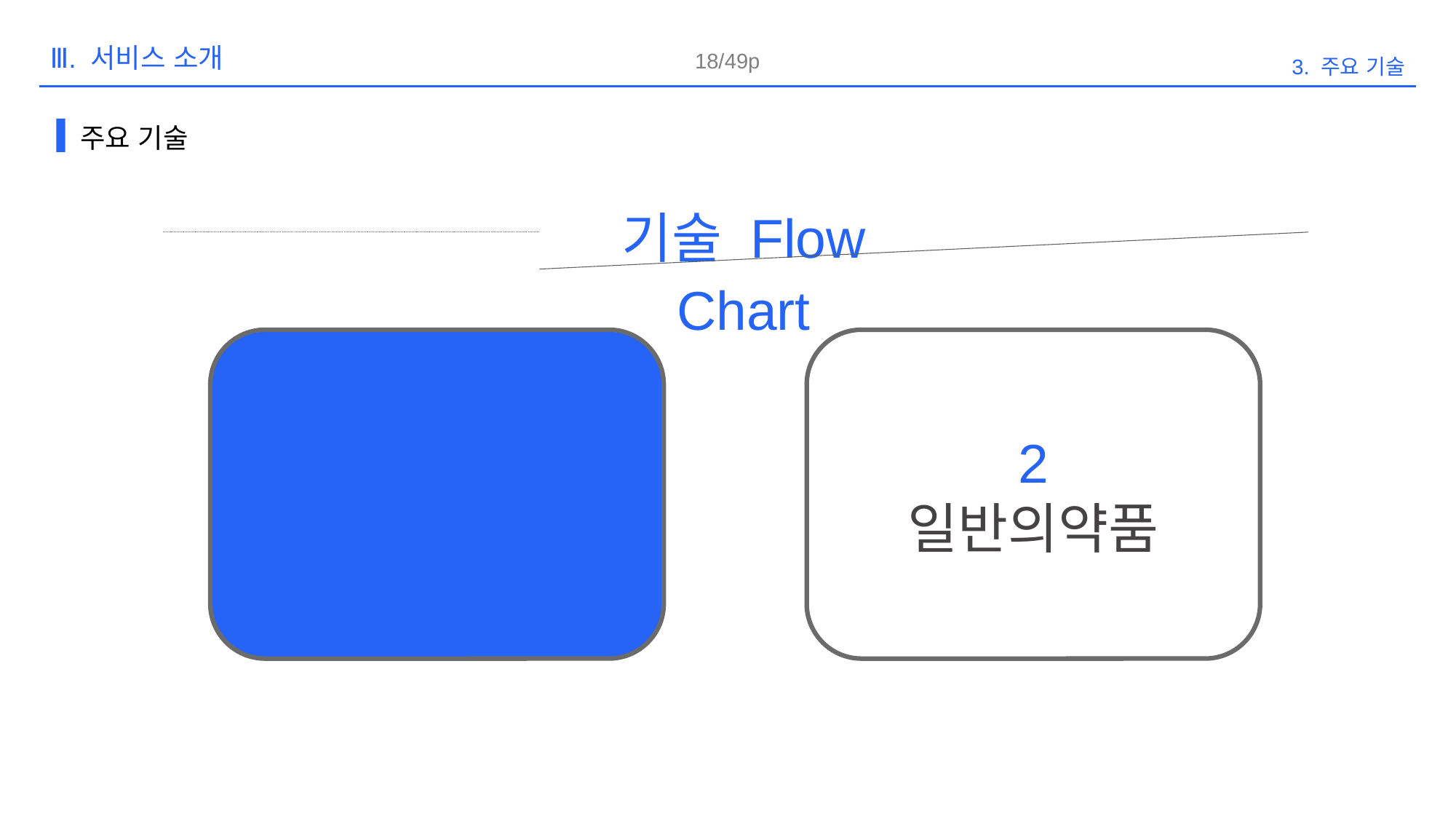

18/49p
3. 주요 기술
Ⅲ. 서비스 소개
주요 기술

기술 Flow Chart
1
처방약
2
일반의약품